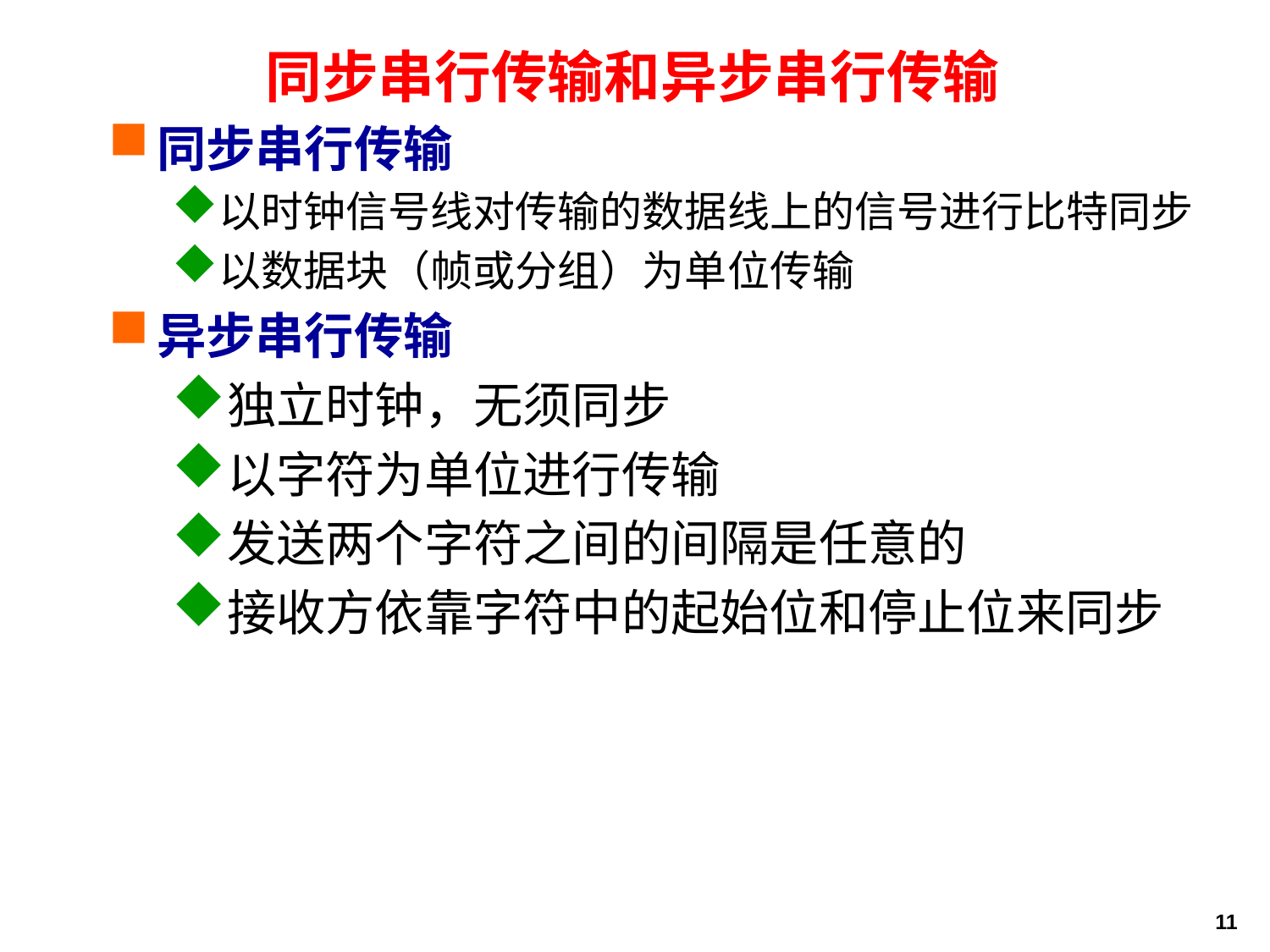

# 同步串行传输和异步串行传输
同步串行传输
以时钟信号线对传输的数据线上的信号进行比特同步
以数据块（帧或分组）为单位传输
异步串行传输
独立时钟，无须同步
以字符为单位进行传输
发送两个字符之间的间隔是任意的
接收方依靠字符中的起始位和停止位来同步